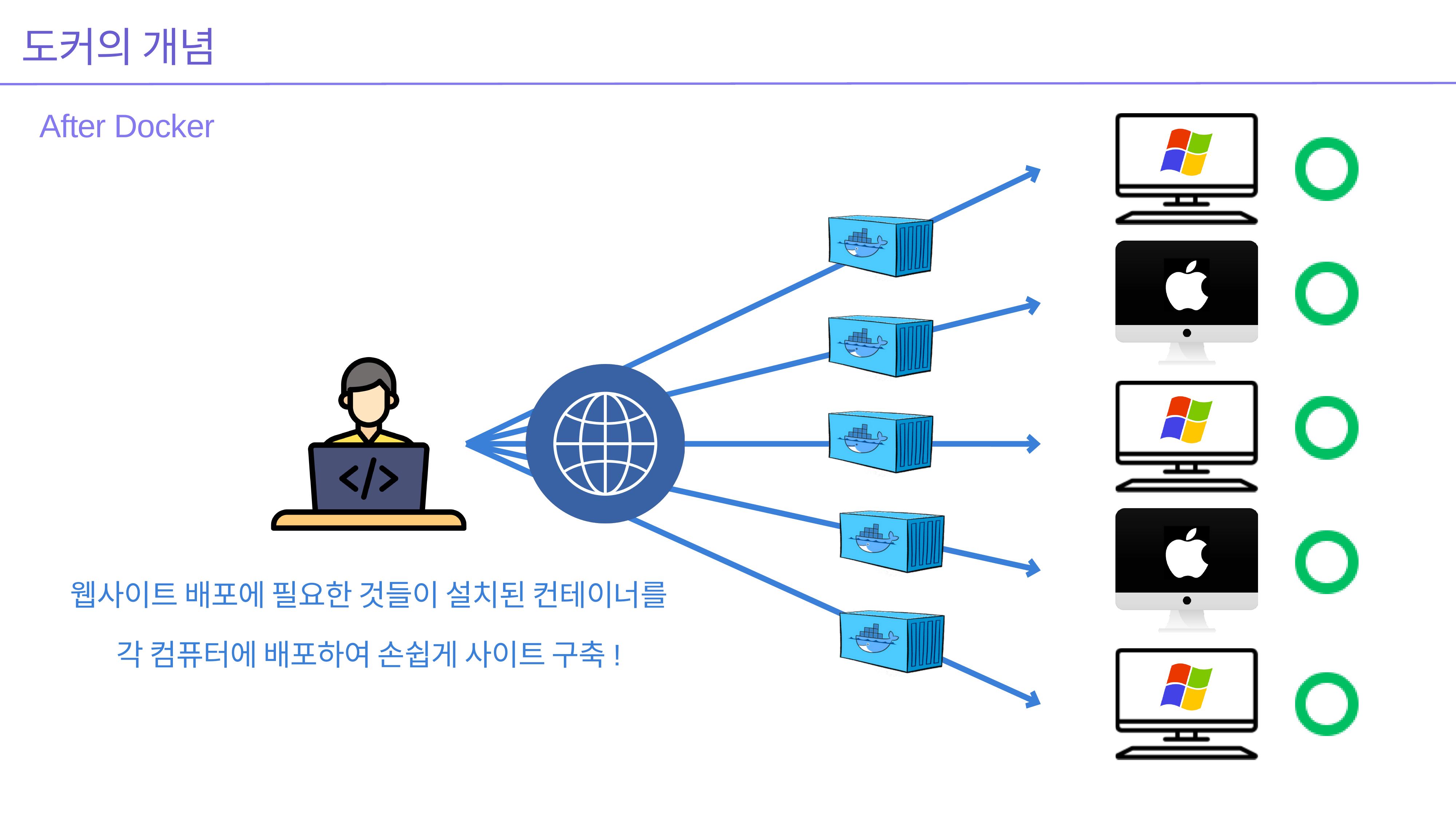

도커의 개념

After Docker

웹사이트 배포에 필요한 것들이 설치된 컨테이너를 각 컴퓨터에 배포하여 손쉽게 사이트 구축!